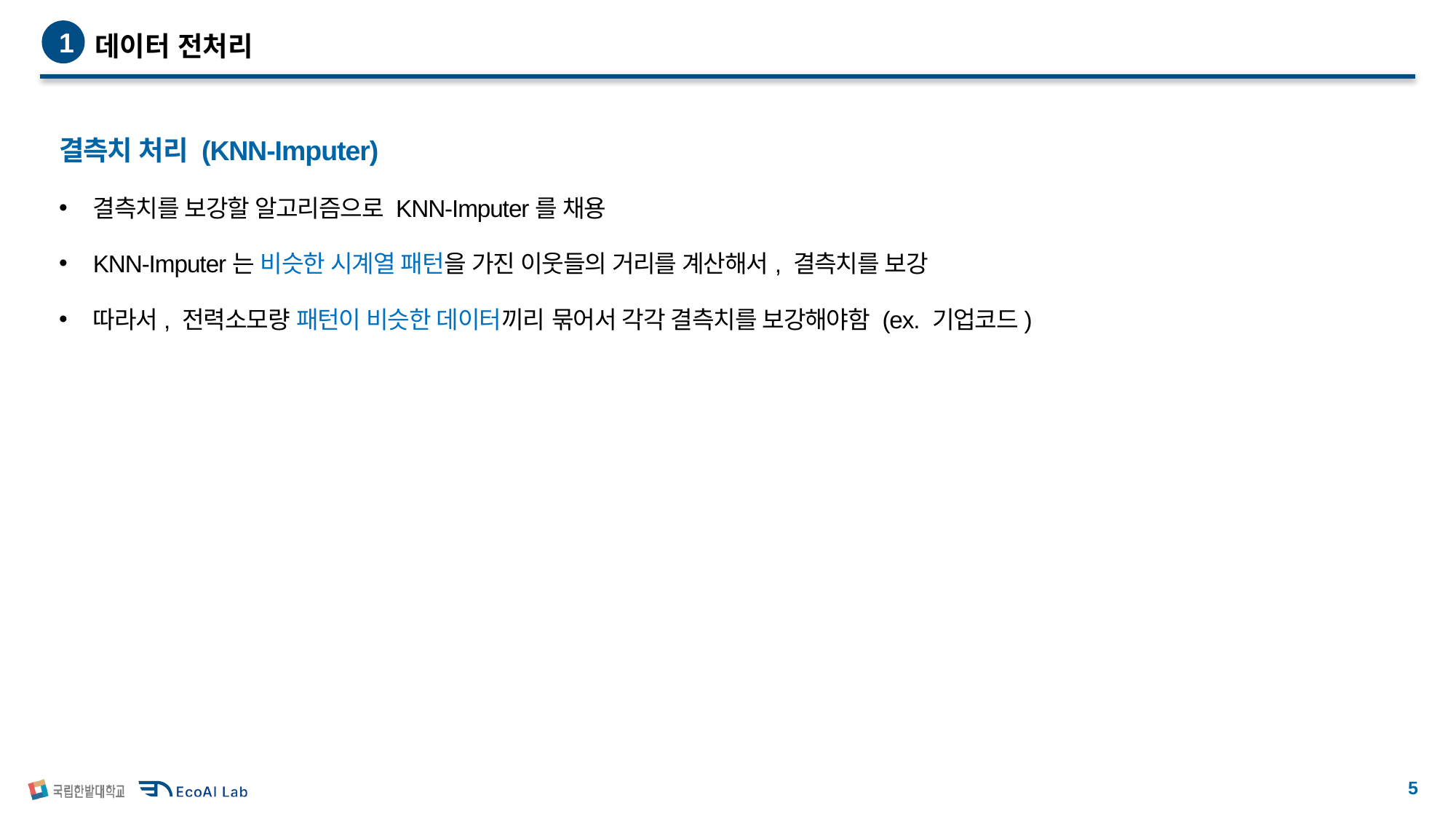

데이터 전처리
1
결측치 처리 (KNN-Imputer)
결측치를 보강할 알고리즘으로 KNN-Imputer를 채용
KNN-Imputer는 비슷한 시계열 패턴을 가진 이웃들의 거리를 계산해서, 결측치를 보강
따라서, 전력소모량 패턴이 비슷한 데이터끼리 묶어서 각각 결측치를 보강해야함 (ex. 기업코드)
5